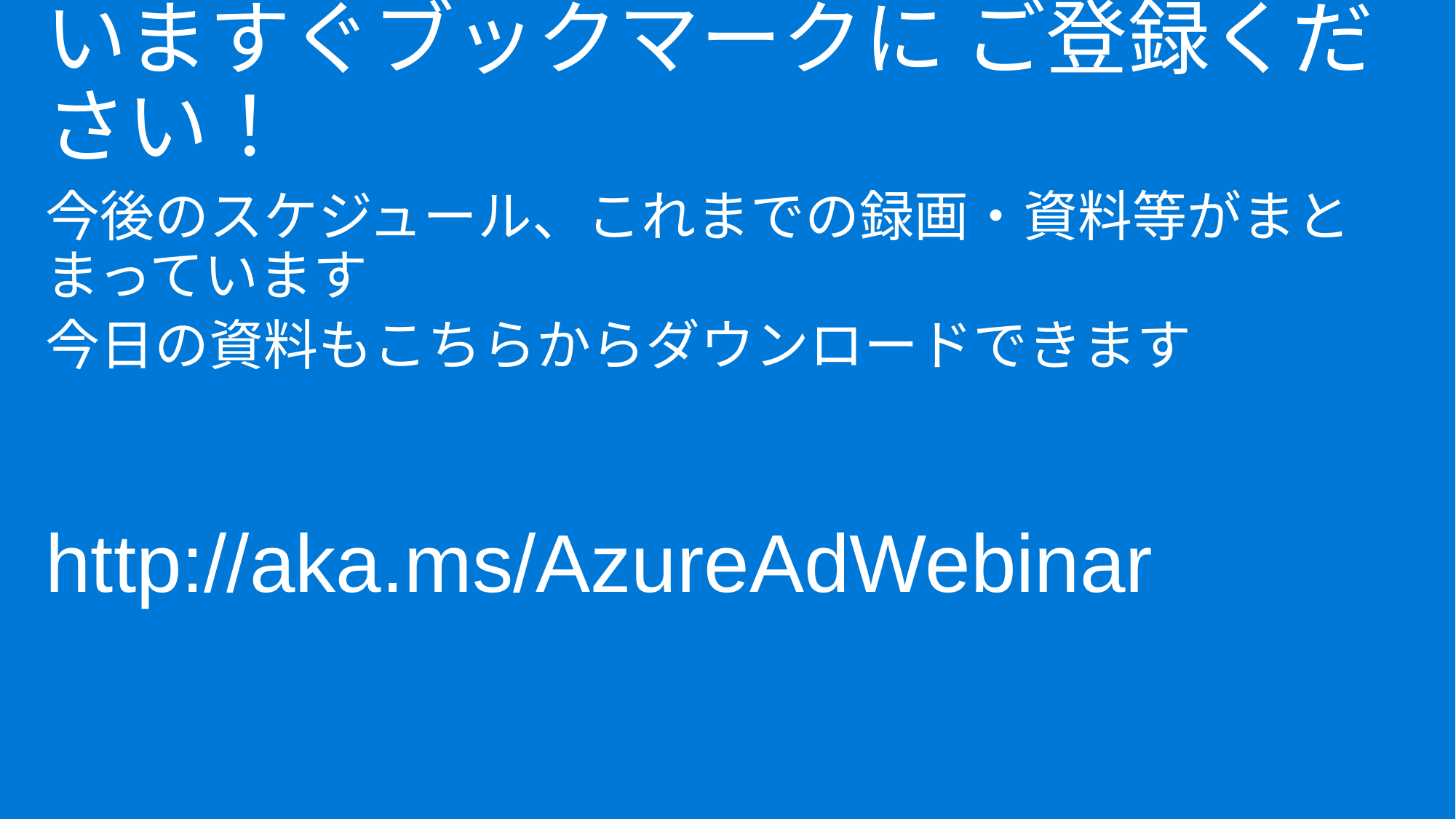

いますぐブックマークに ご登録ください！
今後のスケジュール、これまでの録画・資料等がまとまっています
今日の資料もこちらからダウンロードできます

http://aka.ms/AzureAdWebinar